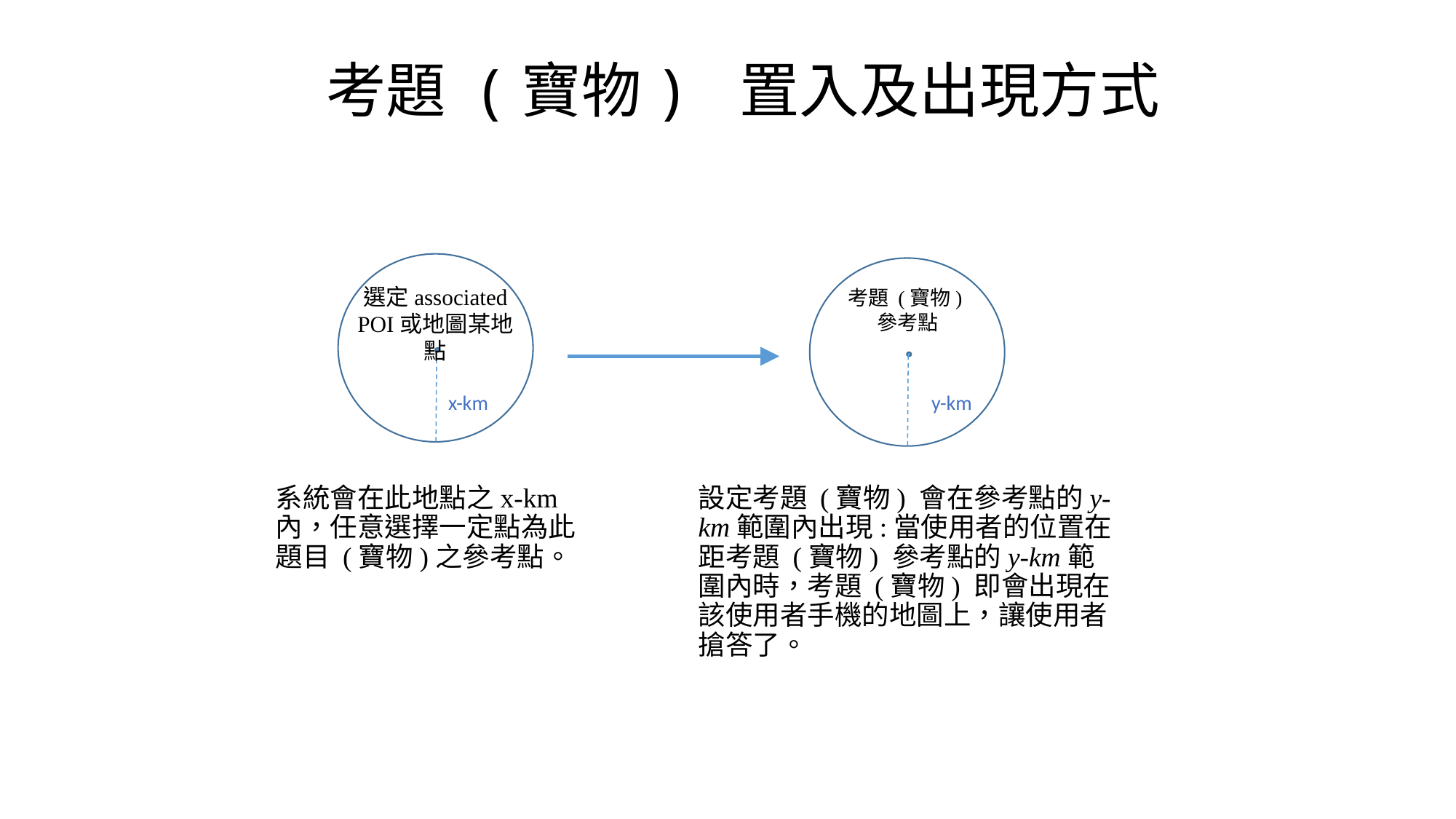

# 考題 (寶物) 置入及出現方式

選定associated POI或地圖某地點
考題 (寶物)參考點
x-km
y-km
系統會在此地點之x-km內，任意選擇一定點為此題目 (寶物)之參考點。
設定考題 (寶物) 會在參考點的y-km範圍內出現:當使用者的位置在距考題 (寶物) 參考點的y-km範圍內時，考題 (寶物) 即會出現在該使用者手機的地圖上，讓使用者搶答了。